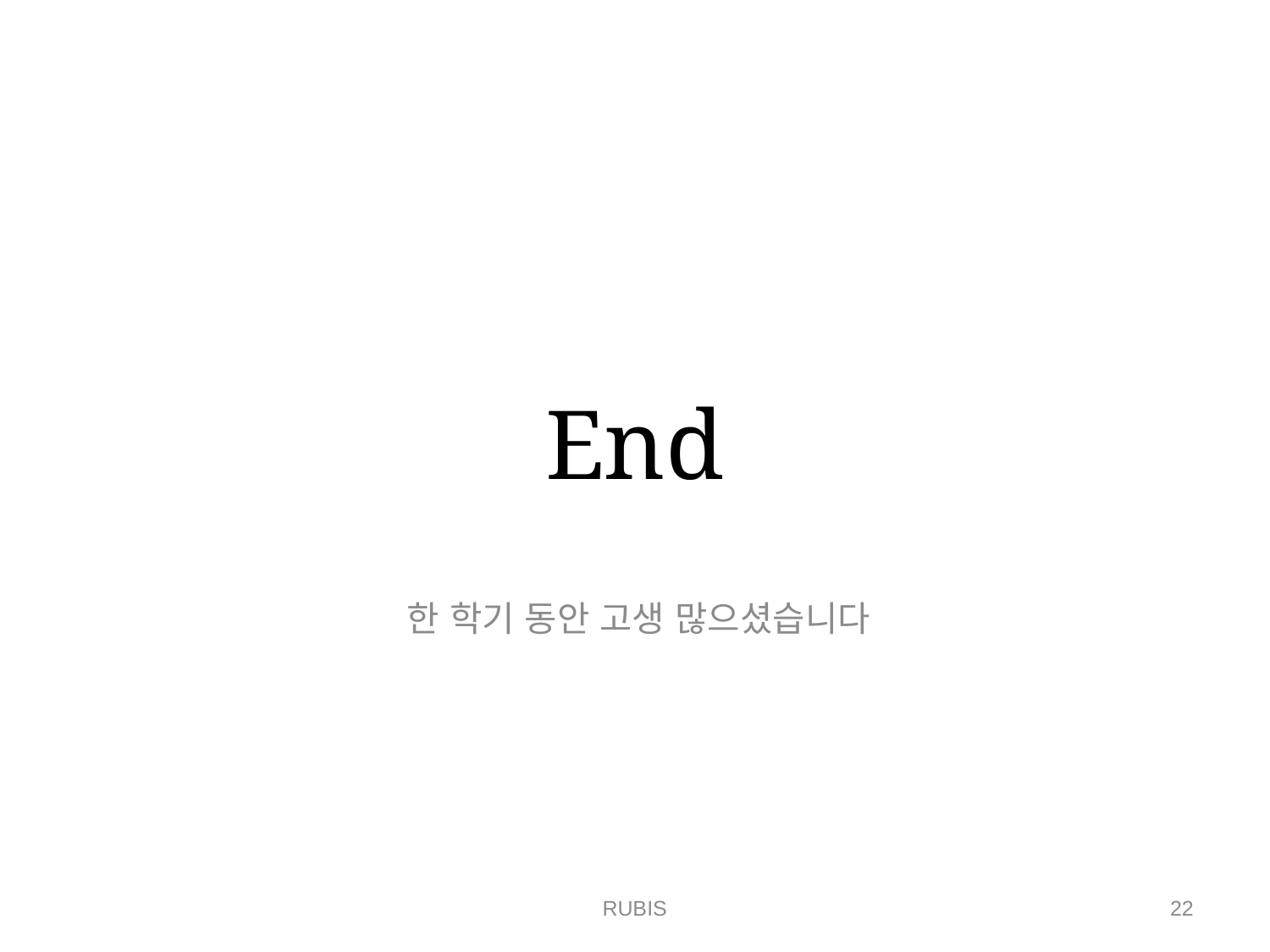

# End
한 학기 동안 고생 많으셨습니다
RUBIS
22